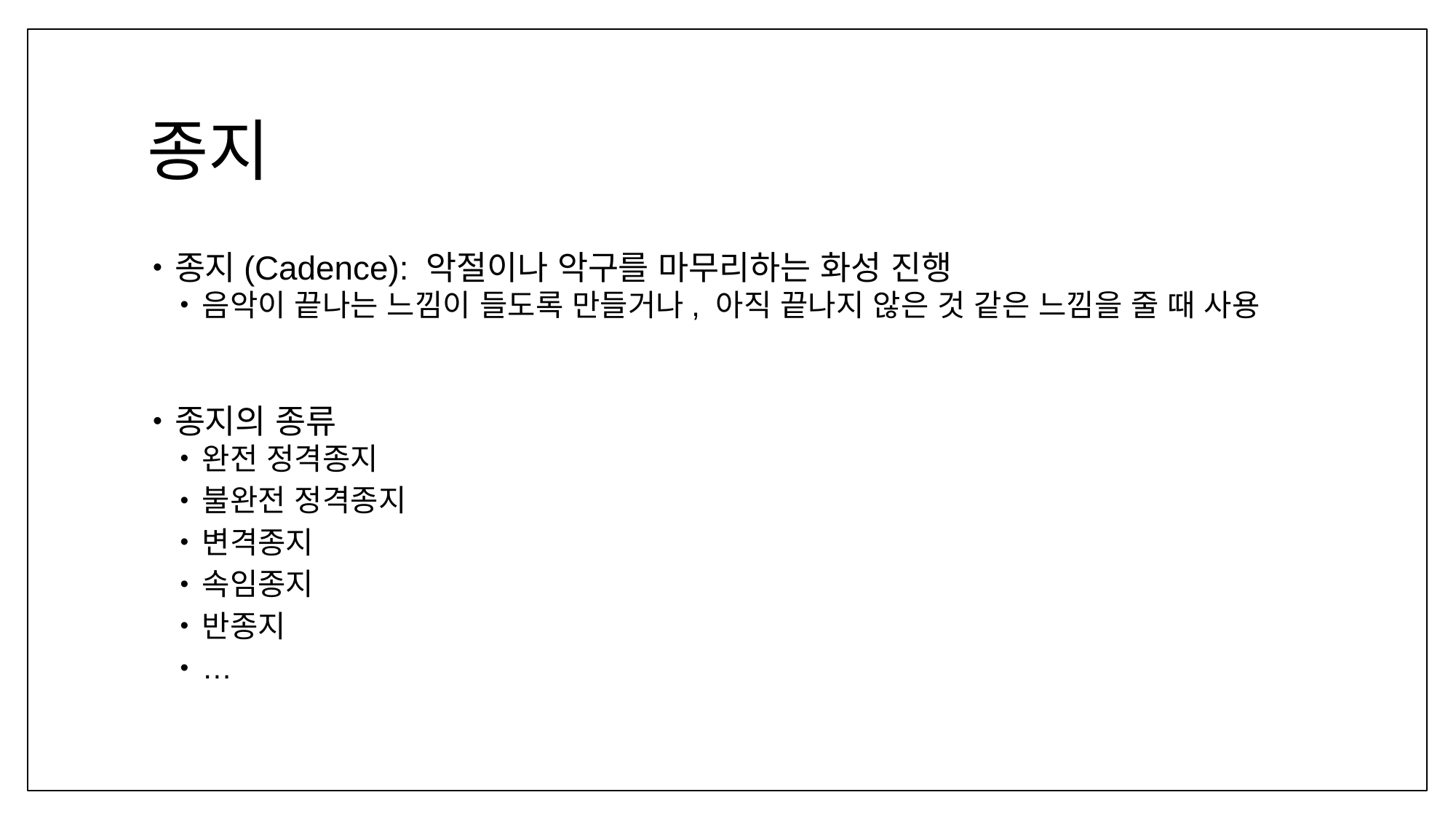

# 종지
종지(Cadence): 악절이나 악구를 마무리하는 화성 진행
음악이 끝나는 느낌이 들도록 만들거나, 아직 끝나지 않은 것 같은 느낌을 줄 때 사용

종지의 종류
완전 정격종지
불완전 정격종지
변격종지
속임종지
반종지
…